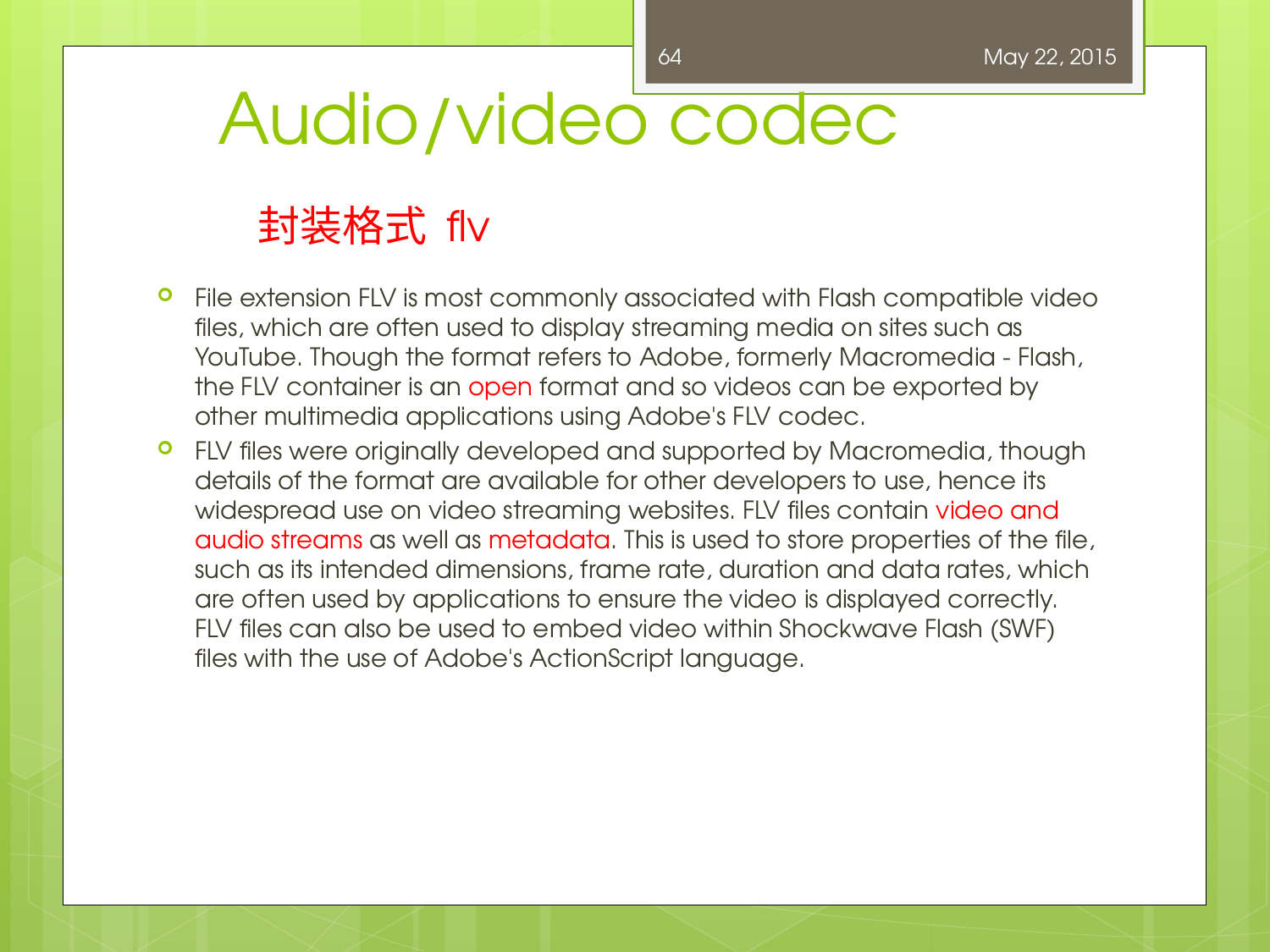

64
May 22, 2015
# Audio/video codec
封装格式 flv
File extension FLV is most commonly associated with Flash compatible video files, which are often used to display streaming media on sites such as YouTube. Though the format refers to Adobe, formerly Macromedia - Flash, the FLV container is an open format and so videos can be exported by other multimedia applications using Adobe's FLV codec.
FLV files were originally developed and supported by Macromedia, though details of the format are available for other developers to use, hence its widespread use on video streaming websites. FLV files contain video and audio streams as well as metadata. This is used to store properties of the file, such as its intended dimensions, frame rate, duration and data rates, which are often used by applications to ensure the video is displayed correctly. FLV files can also be used to embed video within Shockwave Flash (SWF) files with the use of Adobe's ActionScript language.